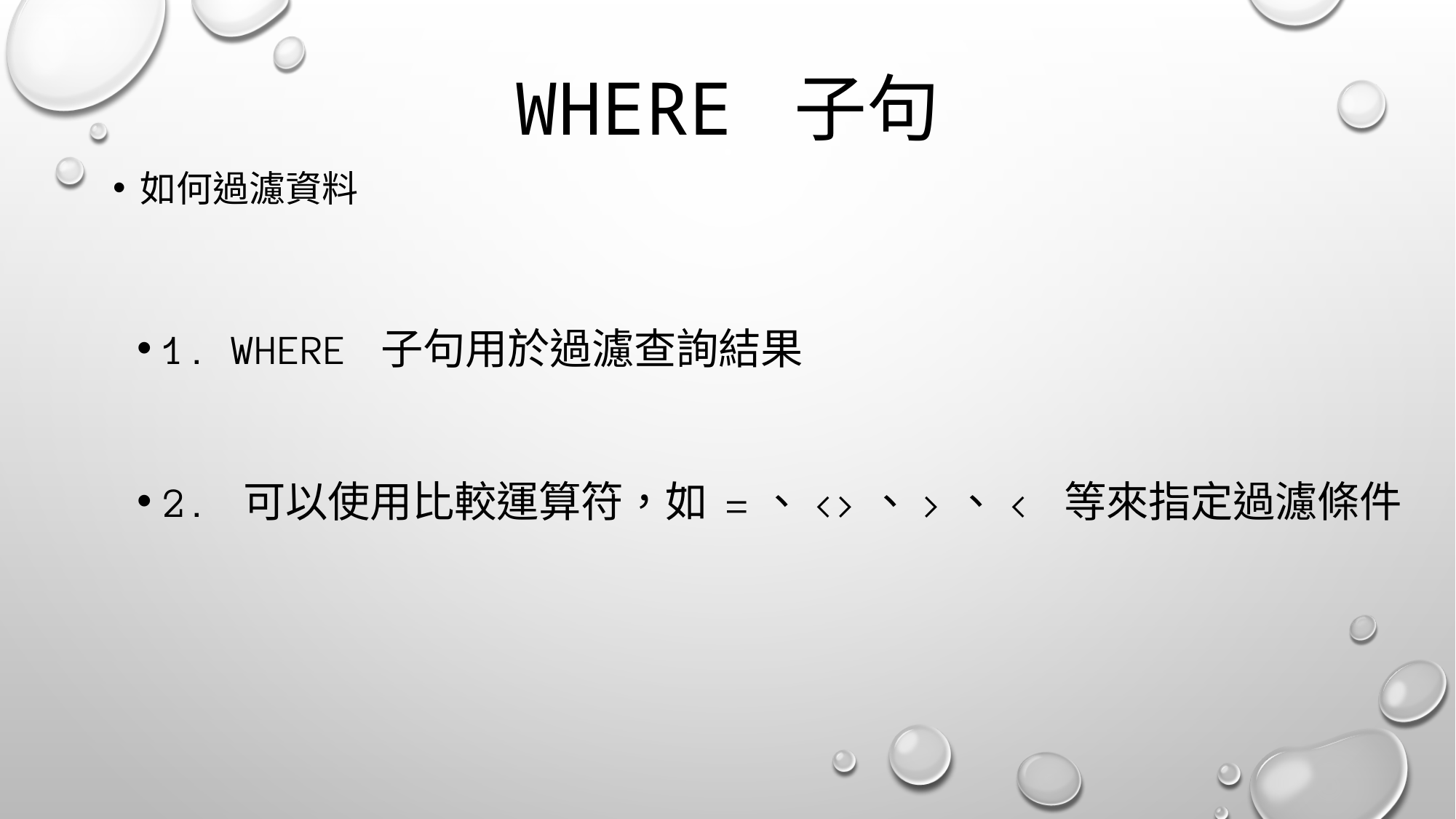

# WHERE 子句
如何過濾資料
1. WHERE 子句用於過濾查詢結果

2. 可以使用比較運算符，如 =、<>、>、< 等來指定過濾條件